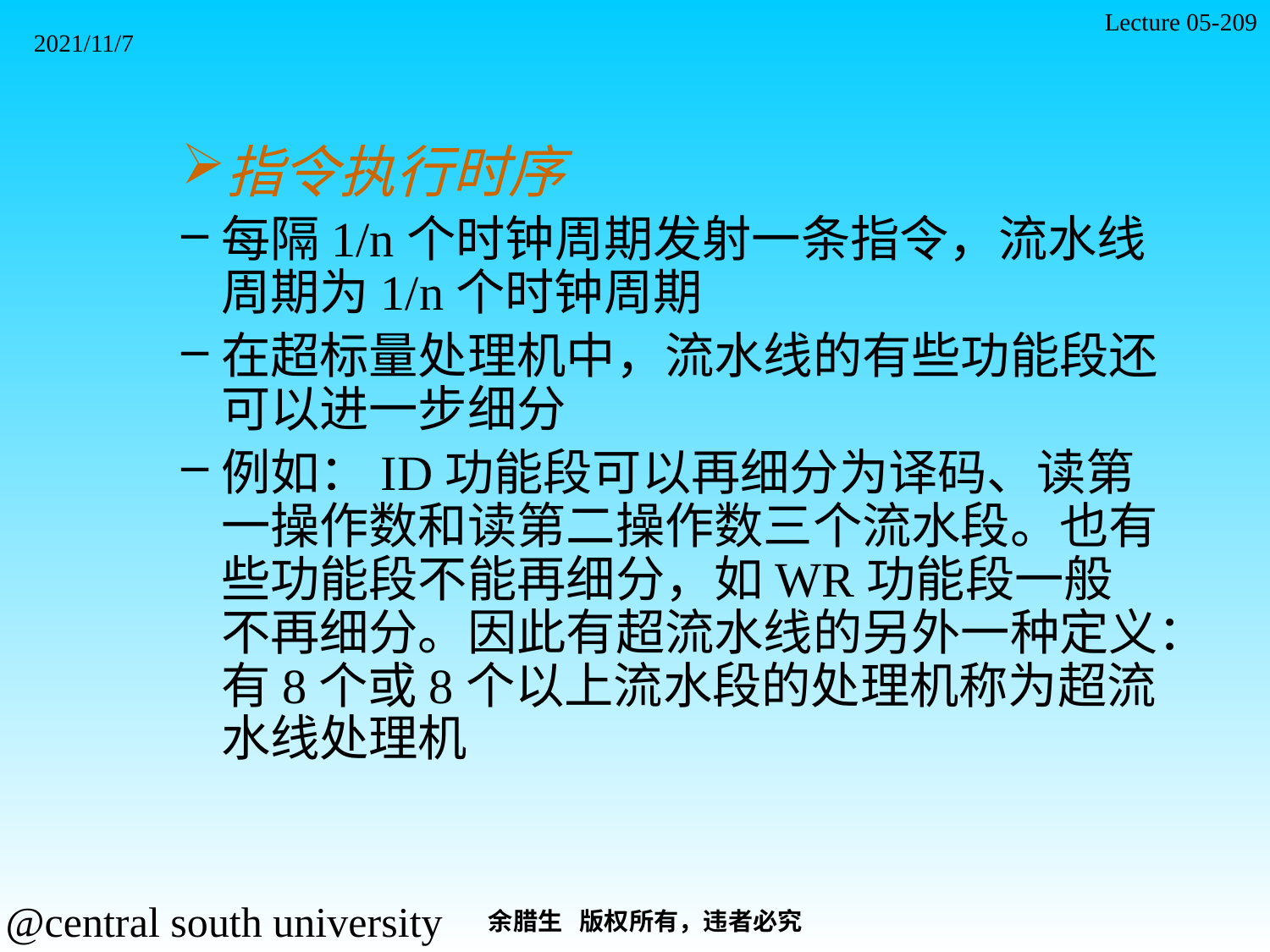

Lecture 05-209
2021/11/7
指令执行时序
每隔1/n个时钟周期发射一条指令，流水线周期为1/n个时钟周期
在超标量处理机中，流水线的有些功能段还可以进一步细分
例如：ID功能段可以再细分为译码、读第一操作数和读第二操作数三个流水段。也有些功能段不能再细分，如WR功能段一般不再细分。因此有超流水线的另外一种定义：有8个或8个以上流水段的处理机称为超流水线处理机
余腊生   版权所有，违者必究